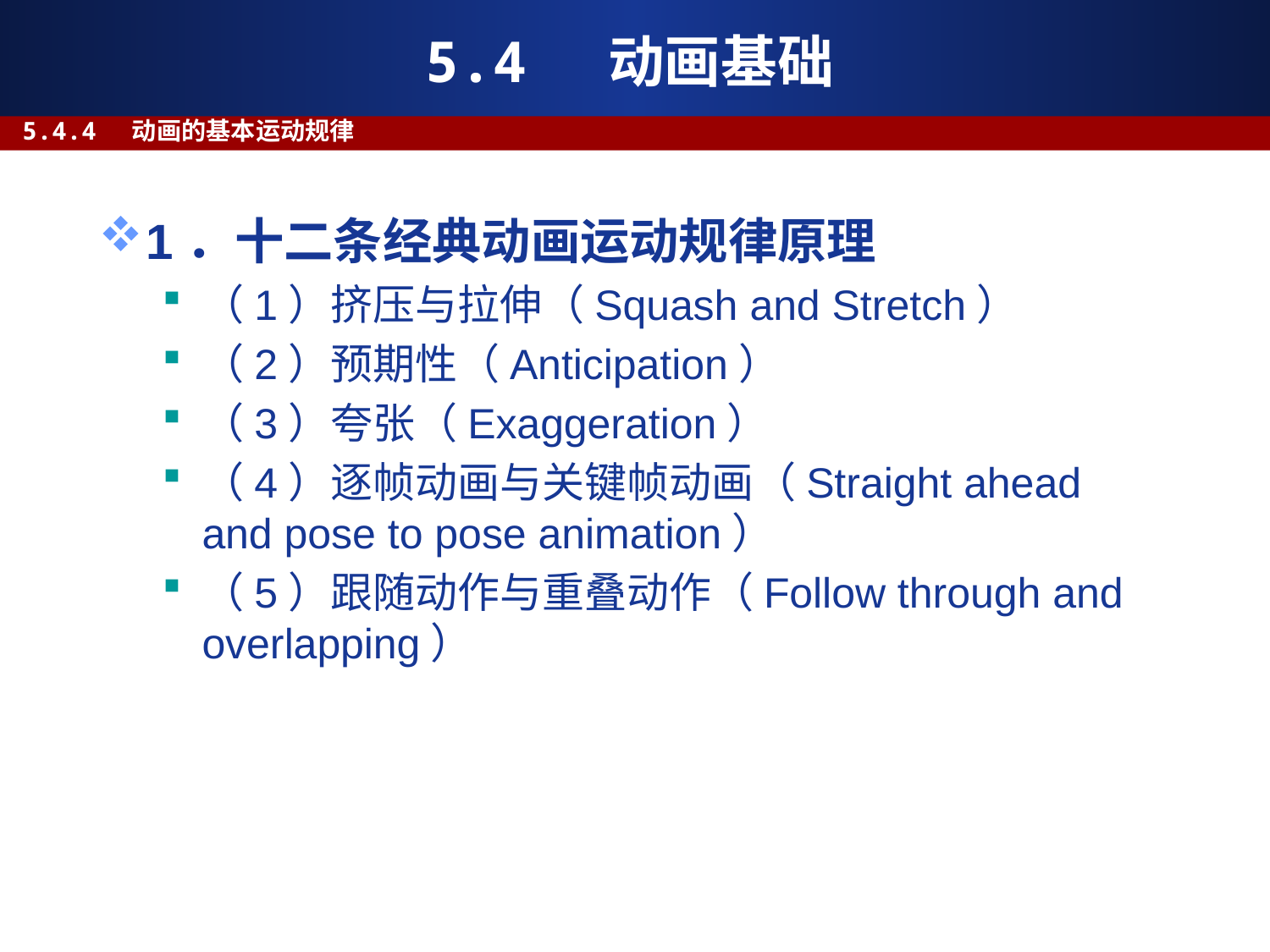

# 5.4  动画基础
5.4.4  动画的基本运动规律
1．十二条经典动画运动规律原理
（1）挤压与拉伸（Squash and Stretch）
（2）预期性（Anticipation）
（3）夸张（Exaggeration）
（4）逐帧动画与关键帧动画（Straight ahead and pose to pose animation）
（5）跟随动作与重叠动作（Follow through and overlapping）